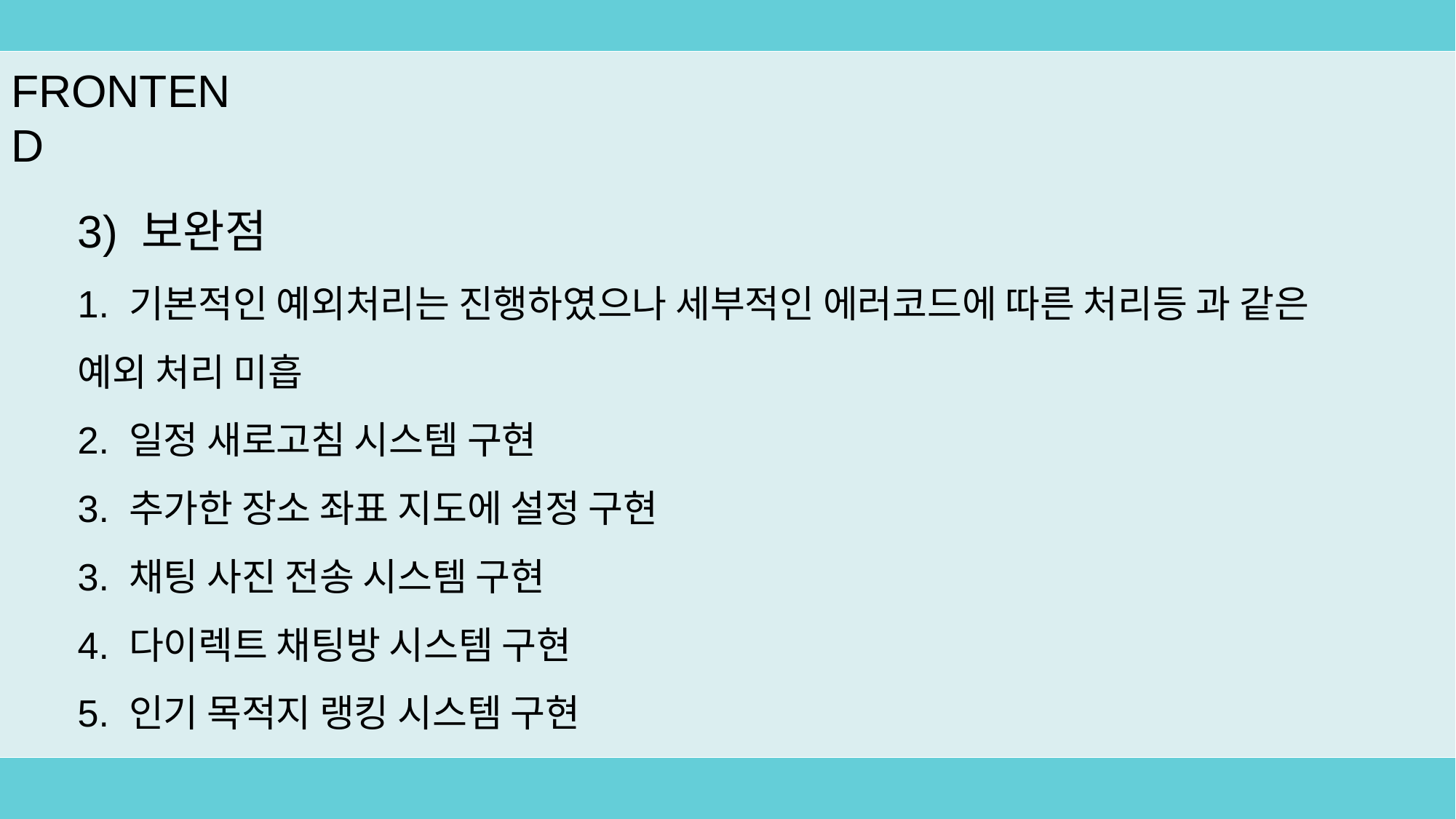

FRONTEND

3) 보완점
1. 기본적인 예외처리는 진행하였으나 세부적인 에러코드에 따른 처리등 과 같은 예외 처리 미흡
2. 일정 새로고침 시스템 구현
3. 추가한 장소 좌표 지도에 설정 구현
3. 채팅 사진 전송 시스템 구현
4. 다이렉트 채팅방 시스템 구현
5. 인기 목적지 랭킹 시스템 구현